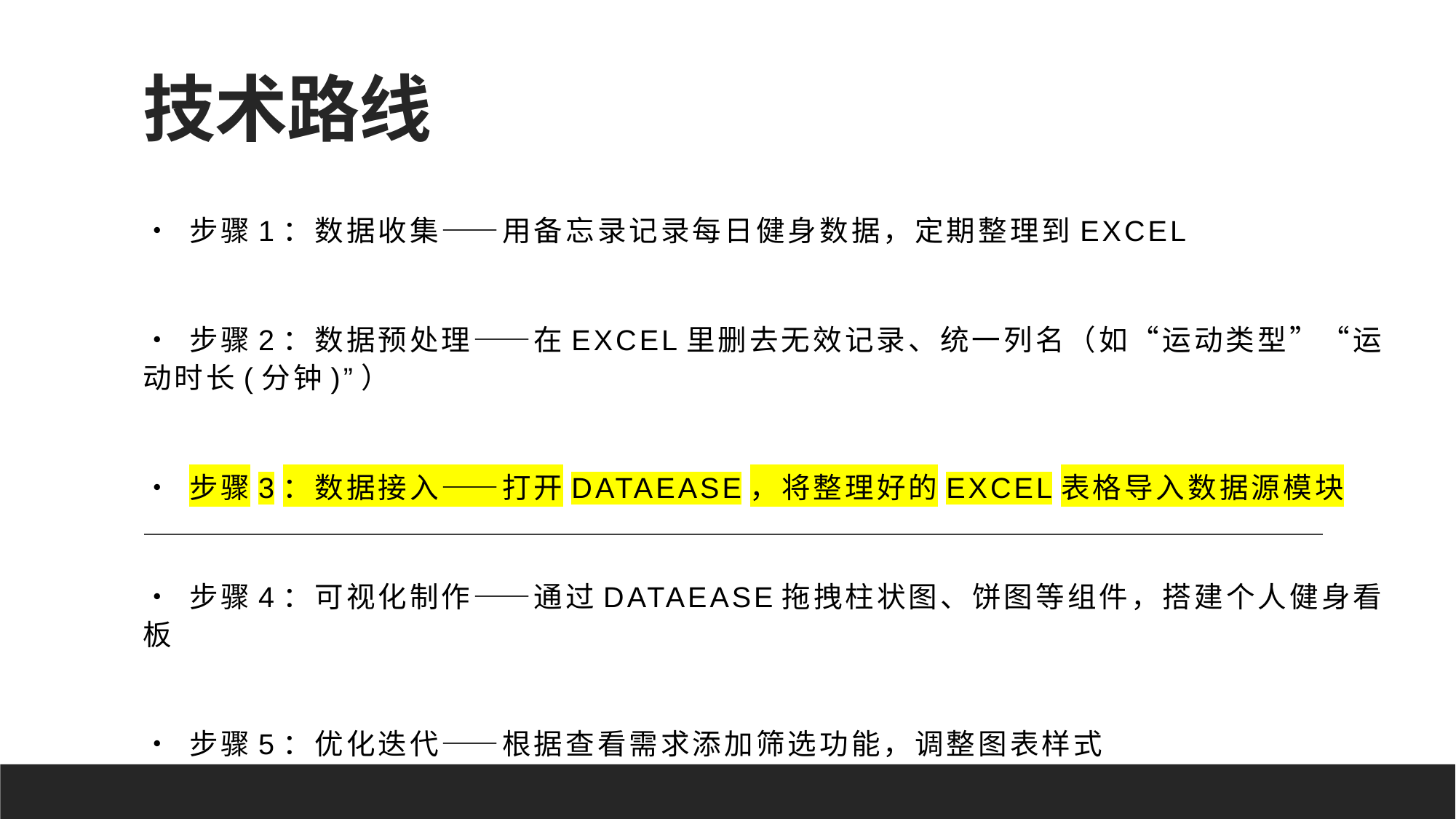

# 技术路线
• 步骤1：数据收集——用备忘录记录每日健身数据，定期整理到Excel

• 步骤2：数据预处理——在Excel里删去无效记录、统一列名（如“运动类型”“运动时长(分钟)”）

• 步骤3：数据接入——打开DataEase，将整理好的Excel表格导入数据源模块

• 步骤4：可视化制作——通过DataEase拖拽柱状图、饼图等组件，搭建个人健身看板

• 步骤5：优化迭代——根据查看需求添加筛选功能，调整图表样式